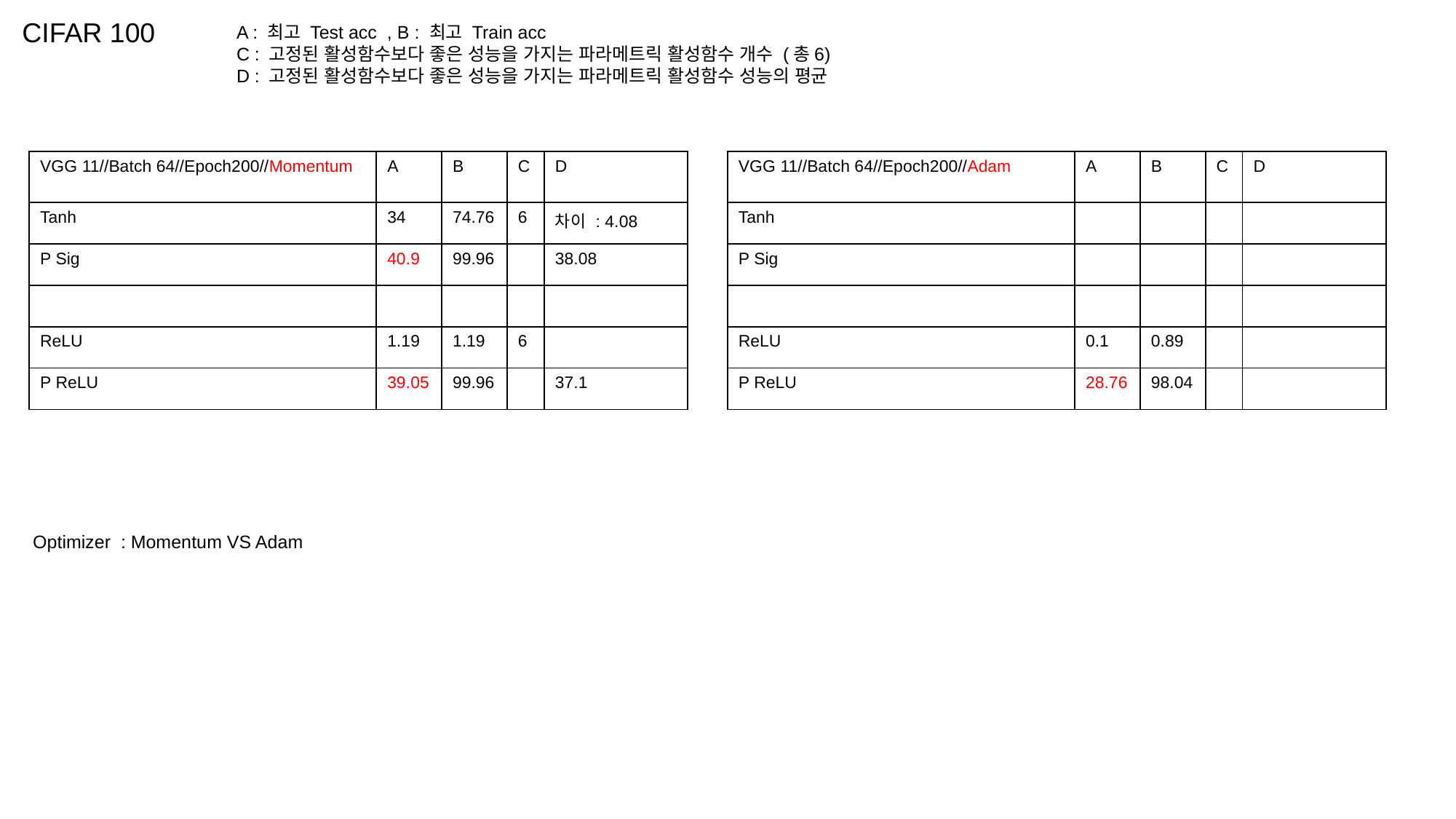

CIFAR 100
A : 최고 Test acc  , B : 최고 Train acc
C : 고정된 활성함수보다 좋은 성능을 가지는 파라메트릭 활성함수 개수 (총6)
D : 고정된 활성함수보다 좋은 성능을 가지는 파라메트릭 활성함수 성능의 평균
| VGG 11//Batch 64//Epoch200//Momentum | A | B | C | D |
| --- | --- | --- | --- | --- |
| Tanh | 34 | 74.76 | 6 | 차이 : 4.08 |
| P Sig | 40.9 | 99.96 |  | 38.08 |
|  |  |  |  |  |
| ReLU | 1.19 | 1.19 | 6 |  |
| P ReLU | 39.05 | 99.96 |  | 37.1 |
| VGG 11//Batch 64//Epoch200//Adam | A | B | C | D |
| --- | --- | --- | --- | --- |
| Tanh |  |  |  |  |
| P Sig |  |  |  |  |
|  |  |  |  |  |
| ReLU | 0.1 | 0.89 |  |  |
| P ReLU | 28.76 | 98.04 |  |  |
Optimizer  : Momentum VS Adam